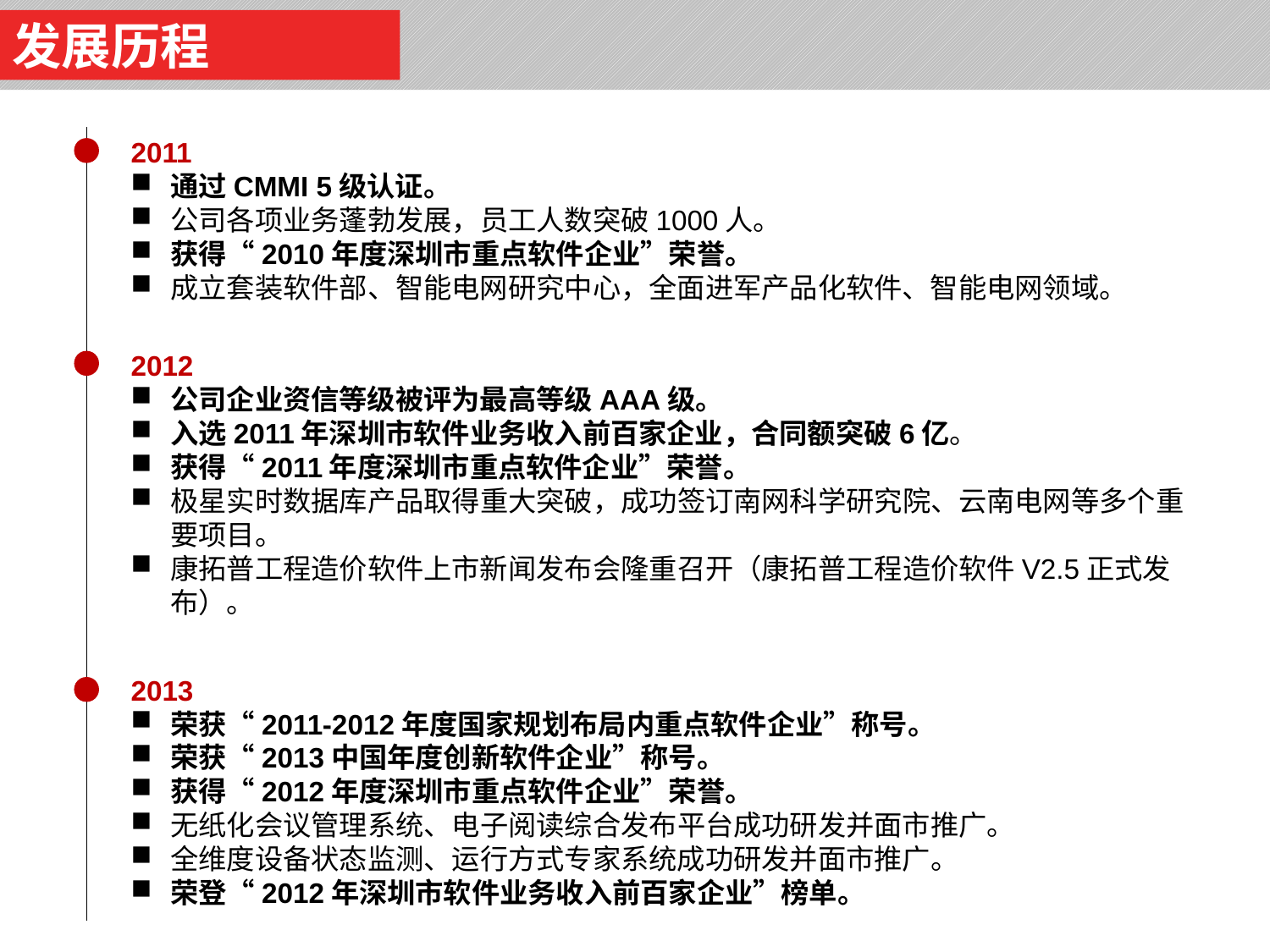

发展历程
2011
通过CMMI 5级认证。
公司各项业务蓬勃发展，员工人数突破1000人。
获得“2010年度深圳市重点软件企业”荣誉。
成立套装软件部、智能电网研究中心，全面进军产品化软件、智能电网领域。

2012
公司企业资信等级被评为最高等级AAA级。
入选2011年深圳市软件业务收入前百家企业，合同额突破6亿。
获得“2011年度深圳市重点软件企业”荣誉。
极星实时数据库产品取得重大突破，成功签订南网科学研究院、云南电网等多个重要项目。
康拓普工程造价软件上市新闻发布会隆重召开（康拓普工程造价软件V2.5正式发布）。

2013
荣获“2011-2012年度国家规划布局内重点软件企业”称号。
荣获“2013中国年度创新软件企业”称号。
获得“2012年度深圳市重点软件企业”荣誉。
无纸化会议管理系统、电子阅读综合发布平台成功研发并面市推广。
全维度设备状态监测、运行方式专家系统成功研发并面市推广。
荣登“2012年深圳市软件业务收入前百家企业”榜单。